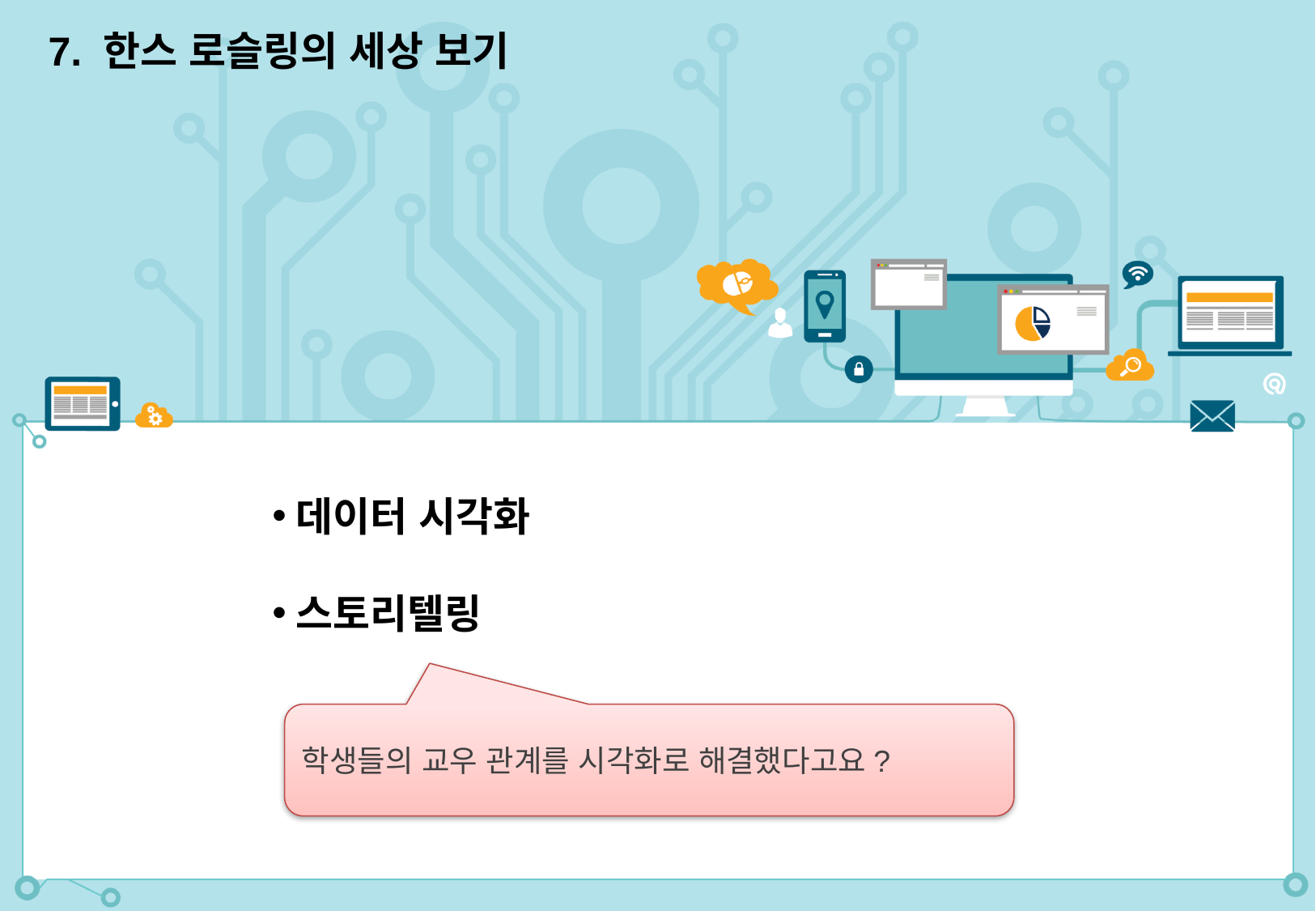

7. 한스 로슬링의 세상 보기
데이터 시각화
스토리텔링
학생들의 교우 관계를 시각화로 해결했다고요?